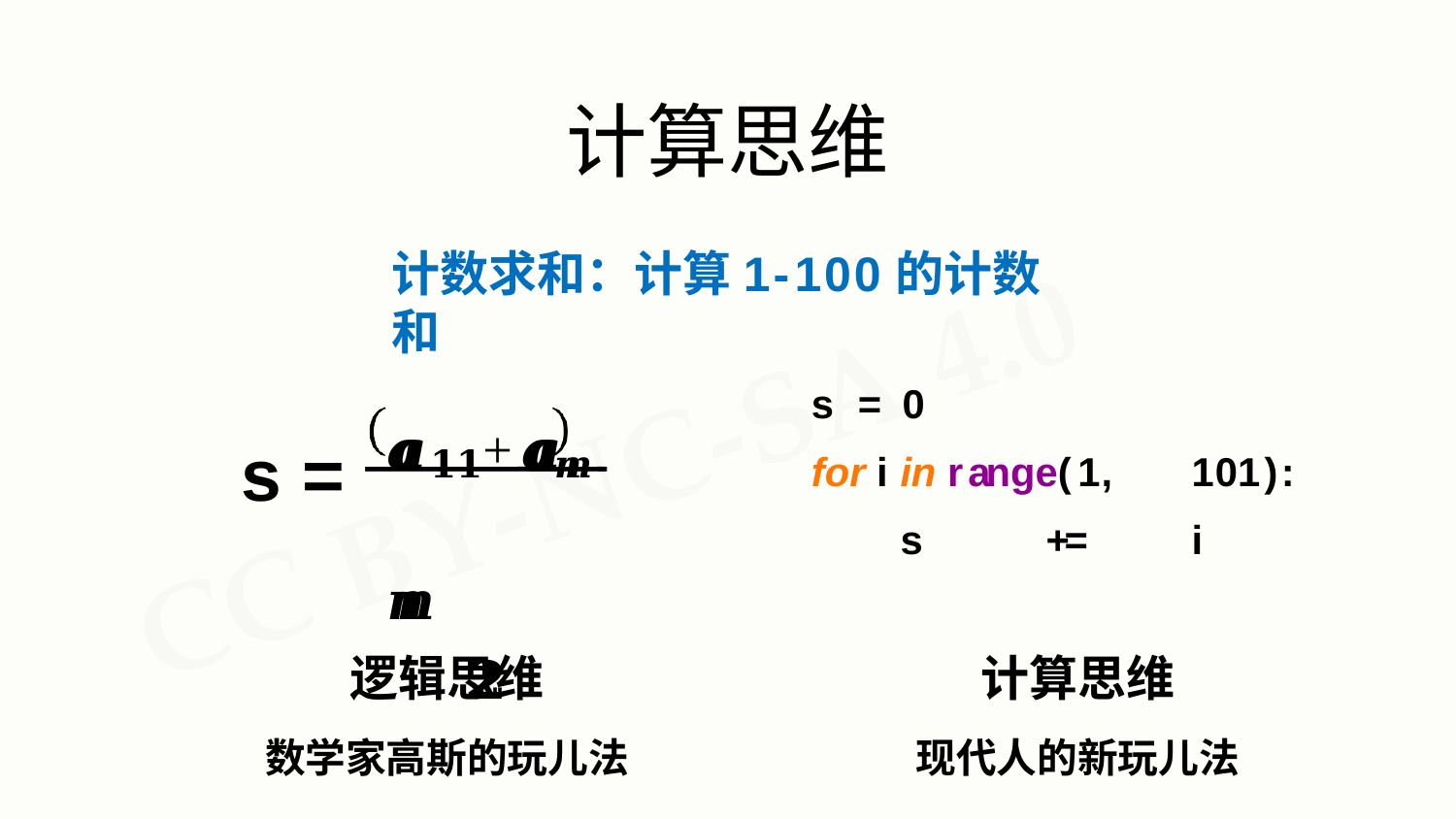

# 计算思维
计数求和：计算1-100的计数和

s	=	0
for i	in range(1,	101): s	+=	i
𝒂𝒂𝟏𝟏+𝒂𝒂𝒏𝒏	𝒏𝒏
𝟐𝟐
s =

逻辑思维
数学家高斯的玩儿法
计算思维
现代人的新玩儿法